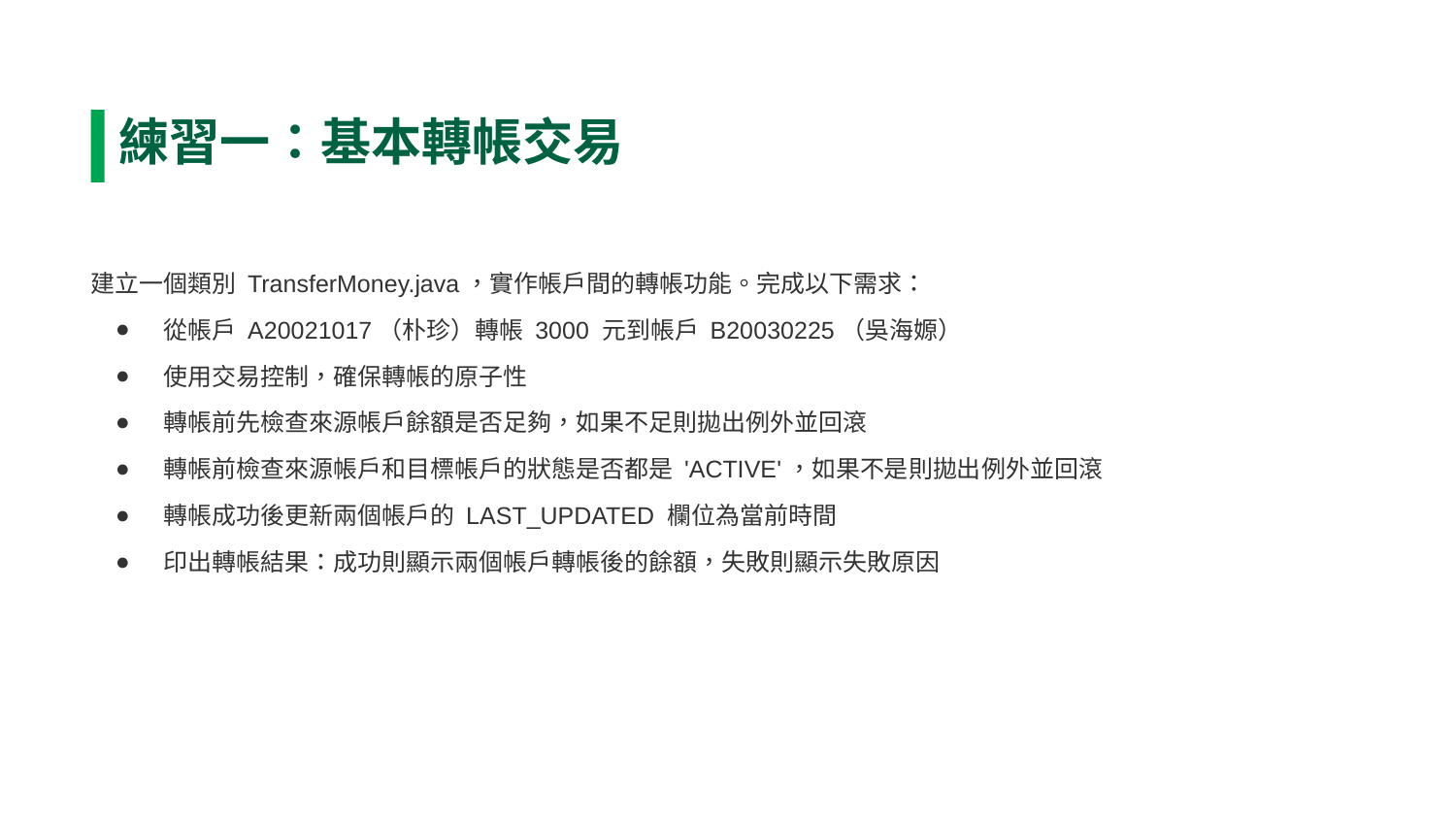

練習一：基本轉帳交易
建立一個類別 TransferMoney.java，實作帳戶間的轉帳功能。完成以下需求：
從帳戶 A20021017（朴珍）轉帳 3000 元到帳戶 B20030225（吳海嫄）
使用交易控制，確保轉帳的原子性
轉帳前先檢查來源帳戶餘額是否足夠，如果不足則拋出例外並回滾
轉帳前檢查來源帳戶和目標帳戶的狀態是否都是 'ACTIVE'，如果不是則拋出例外並回滾
轉帳成功後更新兩個帳戶的 LAST_UPDATED 欄位為當前時間
印出轉帳結果：成功則顯示兩個帳戶轉帳後的餘額，失敗則顯示失敗原因